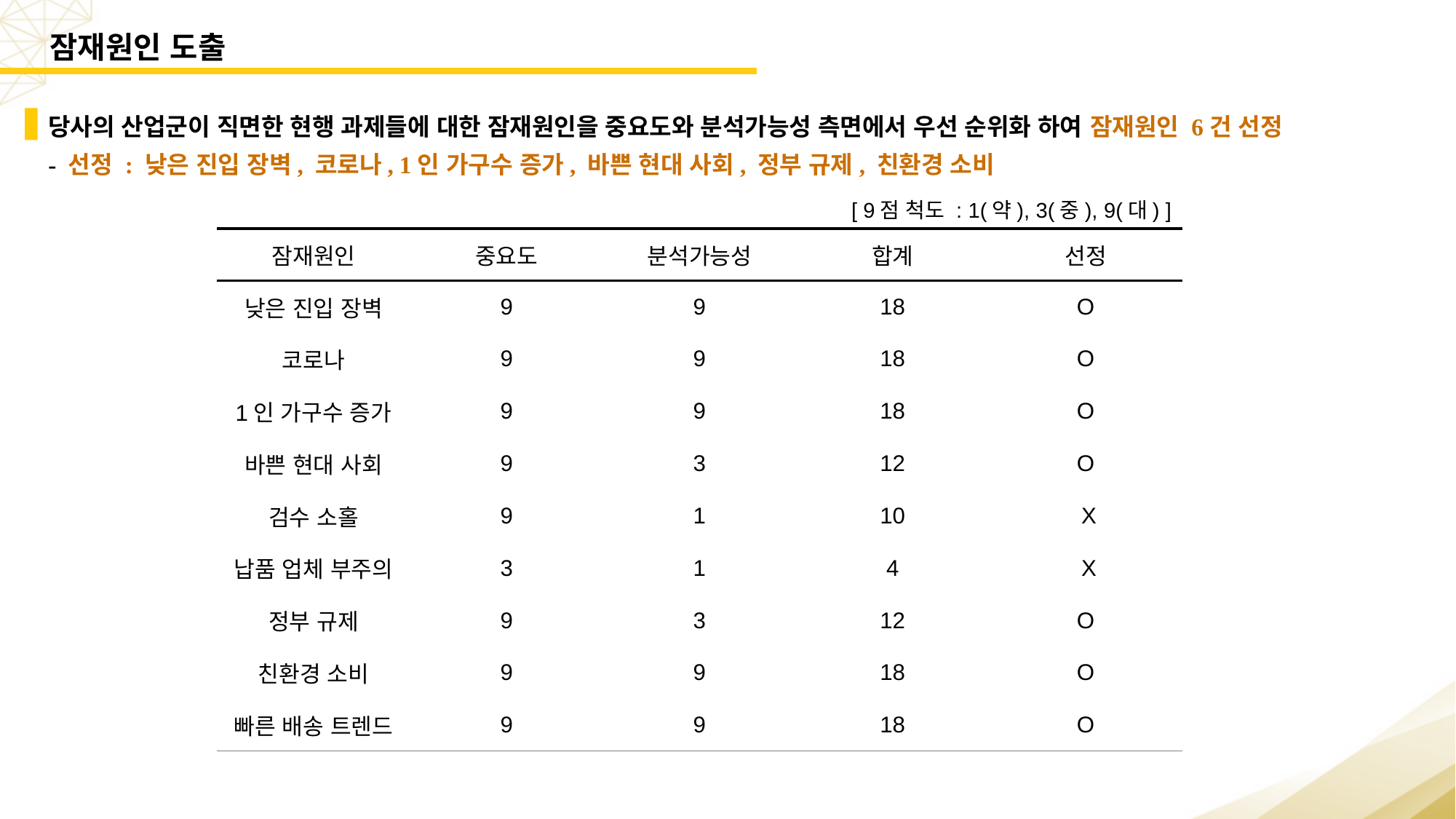

잠재원인 도출
당사의 산업군이 직면한 현행 과제들에 대한 잠재원인을 중요도와 분석가능성 측면에서 우선 순위화 하여 잠재원인 6건 선정
- 선정 : 낮은 진입 장벽, 코로나, 1인 가구수 증가, 바쁜 현대 사회, 정부 규제, 친환경 소비

[ 9점 척도 : 1(약), 3(중), 9(대) ]
| 잠재원인 | 중요도 | 분석가능성 | 합계 | 선정 |
| --- | --- | --- | --- | --- |
| 낮은 진입 장벽 | 9 | 9 | 18 | O |
| 코로나 | 9 | 9 | 18 | O |
| 1인 가구수 증가 | 9 | 9 | 18 | O |
| 바쁜 현대 사회 | 9 | 3 | 12 | O |
| 검수 소홀 | 9 | 1 | 10 | X |
| 납품 업체 부주의 | 3 | 1 | 4 | X |
| 정부 규제 | 9 | 3 | 12 | O |
| 친환경 소비 | 9 | 9 | 18 | O |
| 빠른 배송 트렌드 | 9 | 9 | 18 | O |